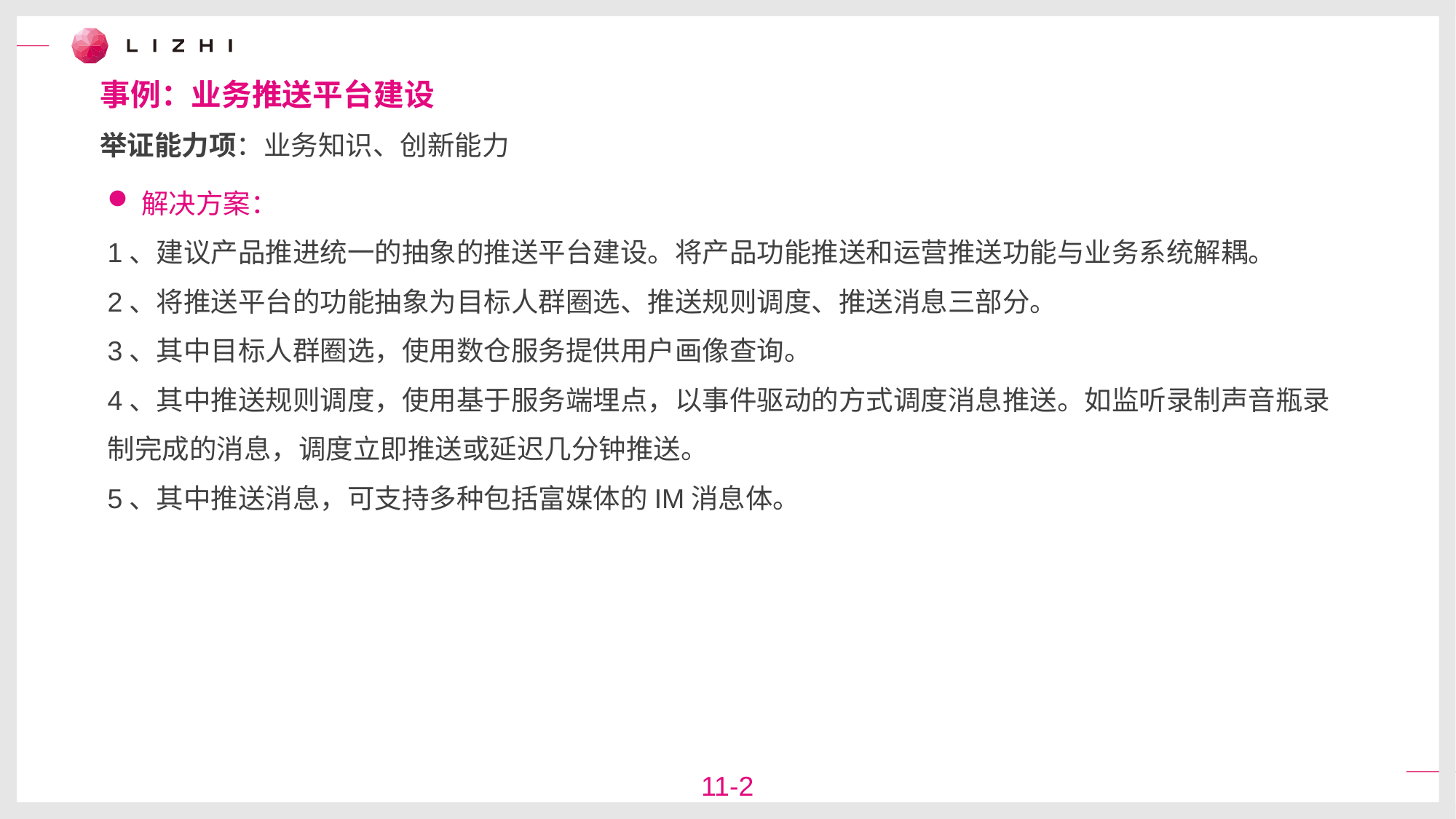

事例：业务推送平台建设
举证能力项：业务知识、创新能力
解决方案：
1、建议产品推进统一的抽象的推送平台建设。将产品功能推送和运营推送功能与业务系统解耦。
2、将推送平台的功能抽象为目标人群圈选、推送规则调度、推送消息三部分。
3、其中目标人群圈选，使用数仓服务提供用户画像查询。
4、其中推送规则调度，使用基于服务端埋点，以事件驱动的方式调度消息推送。如监听录制声音瓶录制完成的消息，调度立即推送或延迟几分钟推送。
5、其中推送消息，可支持多种包括富媒体的IM消息体。
11-2